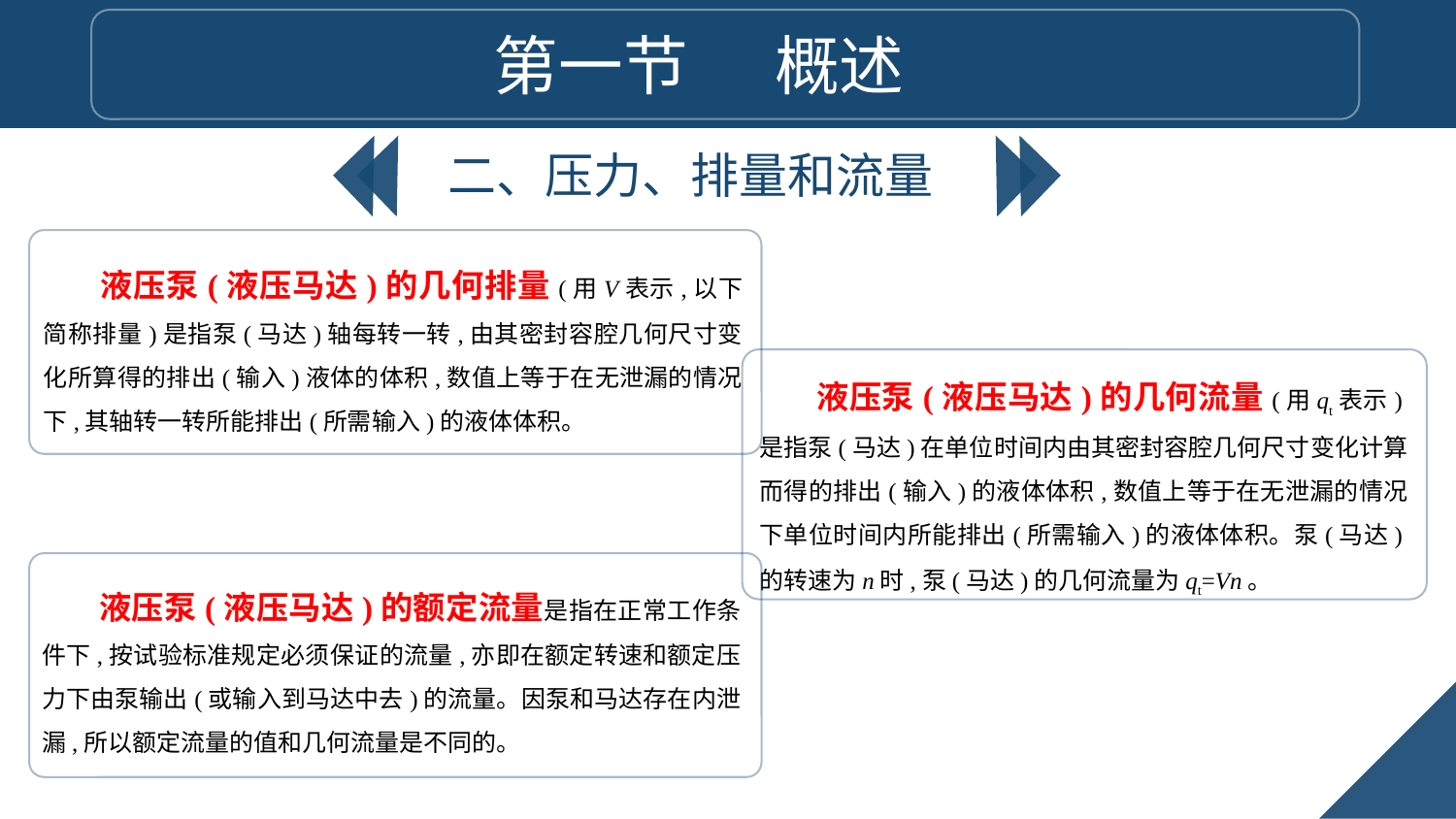

第一节      概述
二、压力、排量和流量

液压泵(液压马达)的几何排量(用V表示,以下简称排量)是指泵(马达)轴每转一转,由其密封容腔几何尺寸变化所算得的排出(输入)液体的体积,数值上等于在无泄漏的情况下,其轴转一转所能排出(所需输入)的液体体积。

液压泵(液压马达)的几何流量(用qt表示)是指泵(马达)在单位时间内由其密封容腔几何尺寸变化计算而得的排出(输入)的液体体积,数值上等于在无泄漏的情况下单位时间内所能排出(所需输入)的液体体积。泵(马达)的转速为n时,泵(马达)的几何流量为qt=Vn。

液压泵(液压马达)的额定流量是指在正常工作条件下,按试验标准规定必须保证的流量,亦即在额定转速和额定压力下由泵输出(或输入到马达中去)的流量。因泵和马达存在内泄漏,所以额定流量的值和几何流量是不同的。